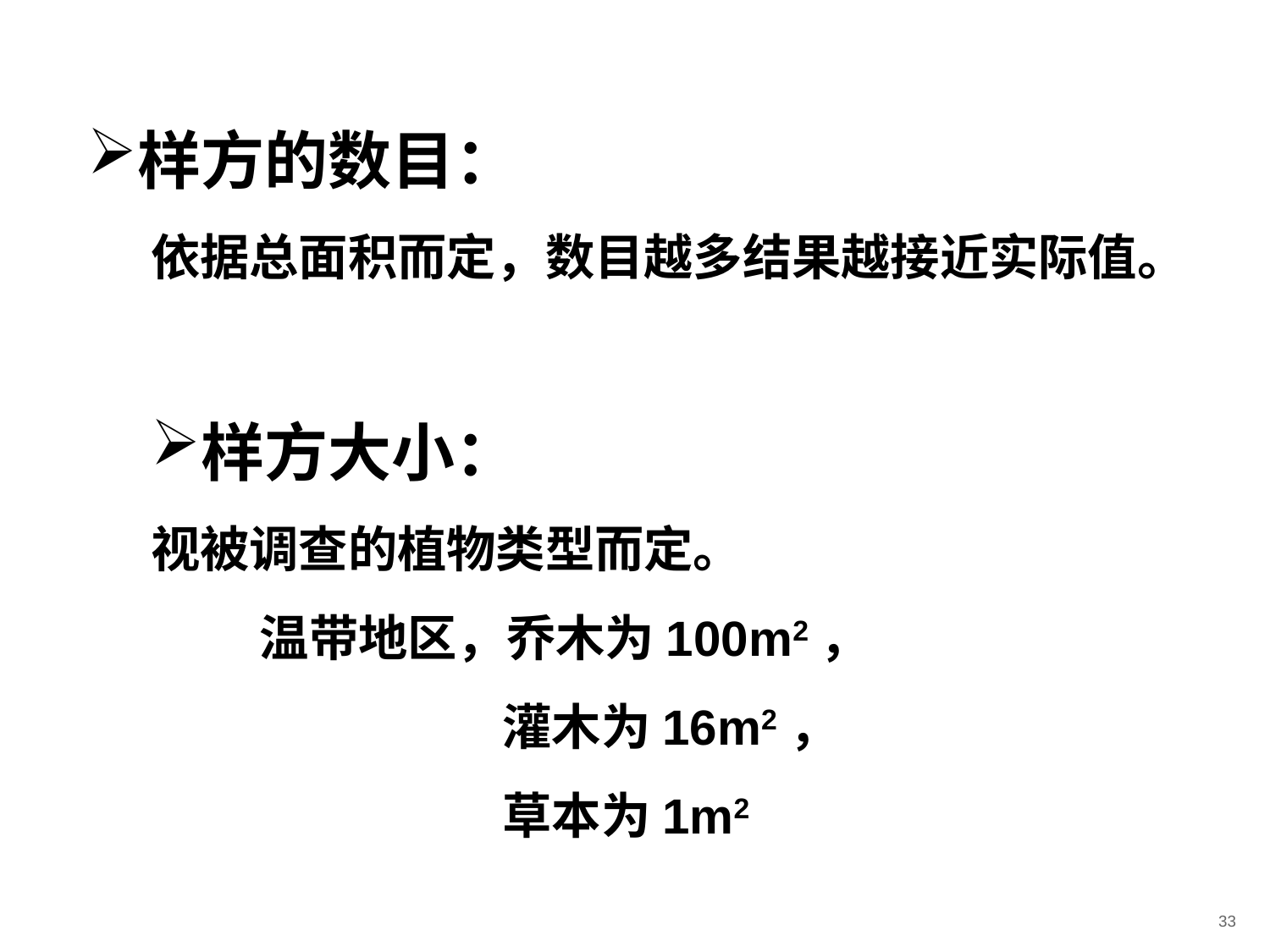

样方的数目：
依据总面积而定，数目越多结果越接近实际值。

样方大小：
视被调查的植物类型而定。
   温带地区，乔木为100m2，
  灌木为16m2，
  草本为1m2
33